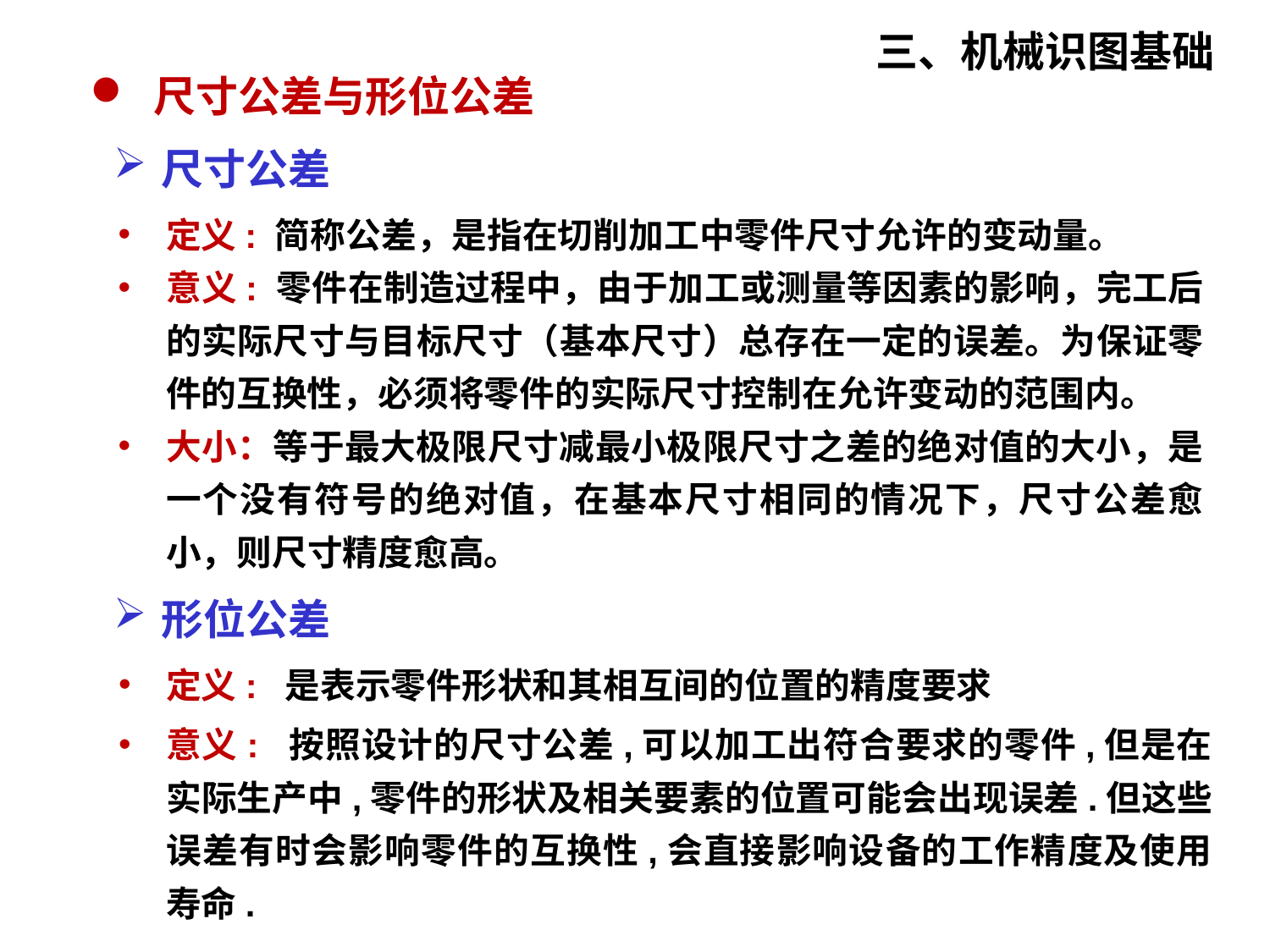

三、机械识图基础
尺寸公差与形位公差
尺寸公差
定义: 简称公差，是指在切削加工中零件尺寸允许的变动量。
意义: 零件在制造过程中，由于加工或测量等因素的影响，完工后的实际尺寸与目标尺寸（基本尺寸）总存在一定的误差。为保证零件的互换性，必须将零件的实际尺寸控制在允许变动的范围内。
大小：等于最大极限尺寸减最小极限尺寸之差的绝对值的大小，是一个没有符号的绝对值，在基本尺寸相同的情况下，尺寸公差愈小，则尺寸精度愈高。
形位公差
定义:  是表示零件形状和其相互间的位置的精度要求
意义:  按照设计的尺寸公差,可以加工出符合要求的零件,但是在实际生产中,零件的形状及相关要素的位置可能会出现误差.但这些误差有时会影响零件的互换性,会直接影响设备的工作精度及使用寿命.